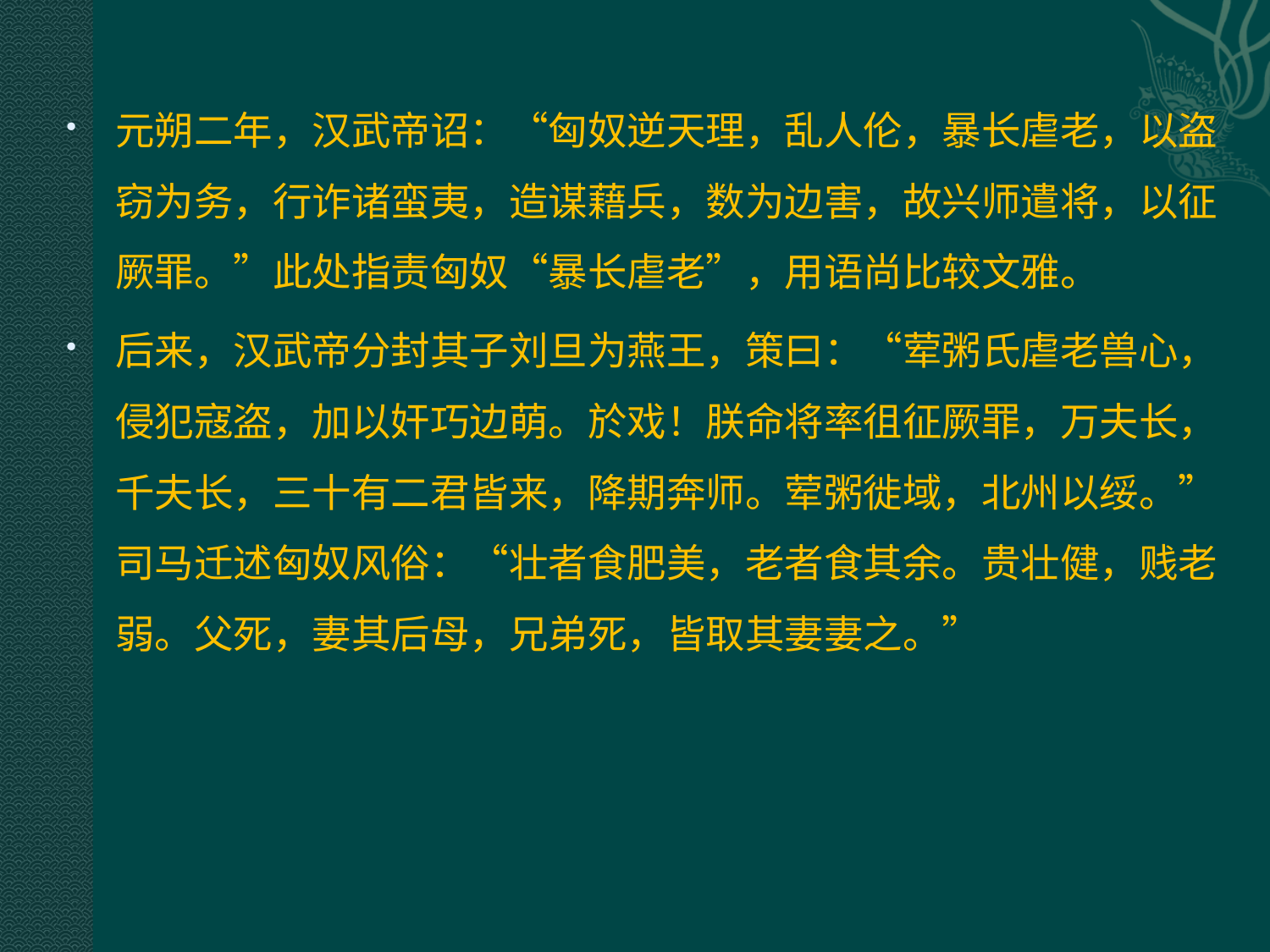

元朔二年，汉武帝诏：“匈奴逆天理，乱人伦，暴长虐老，以盗窃为务，行诈诸蛮夷，造谋藉兵，数为边害，故兴师遣将，以征厥罪。”此处指责匈奴“暴长虐老”，用语尚比较文雅。
后来，汉武帝分封其子刘旦为燕王，策曰：“荤粥氏虐老兽心，侵犯寇盗，加以奸巧边萌。於戏！朕命将率徂征厥罪，万夫长，千夫长，三十有二君皆来，降期奔师。荤粥徙域，北州以绥。”司马迁述匈奴风俗：“壮者食肥美，老者食其余。贵壮健，贱老弱。父死，妻其后母，兄弟死，皆取其妻妻之。”